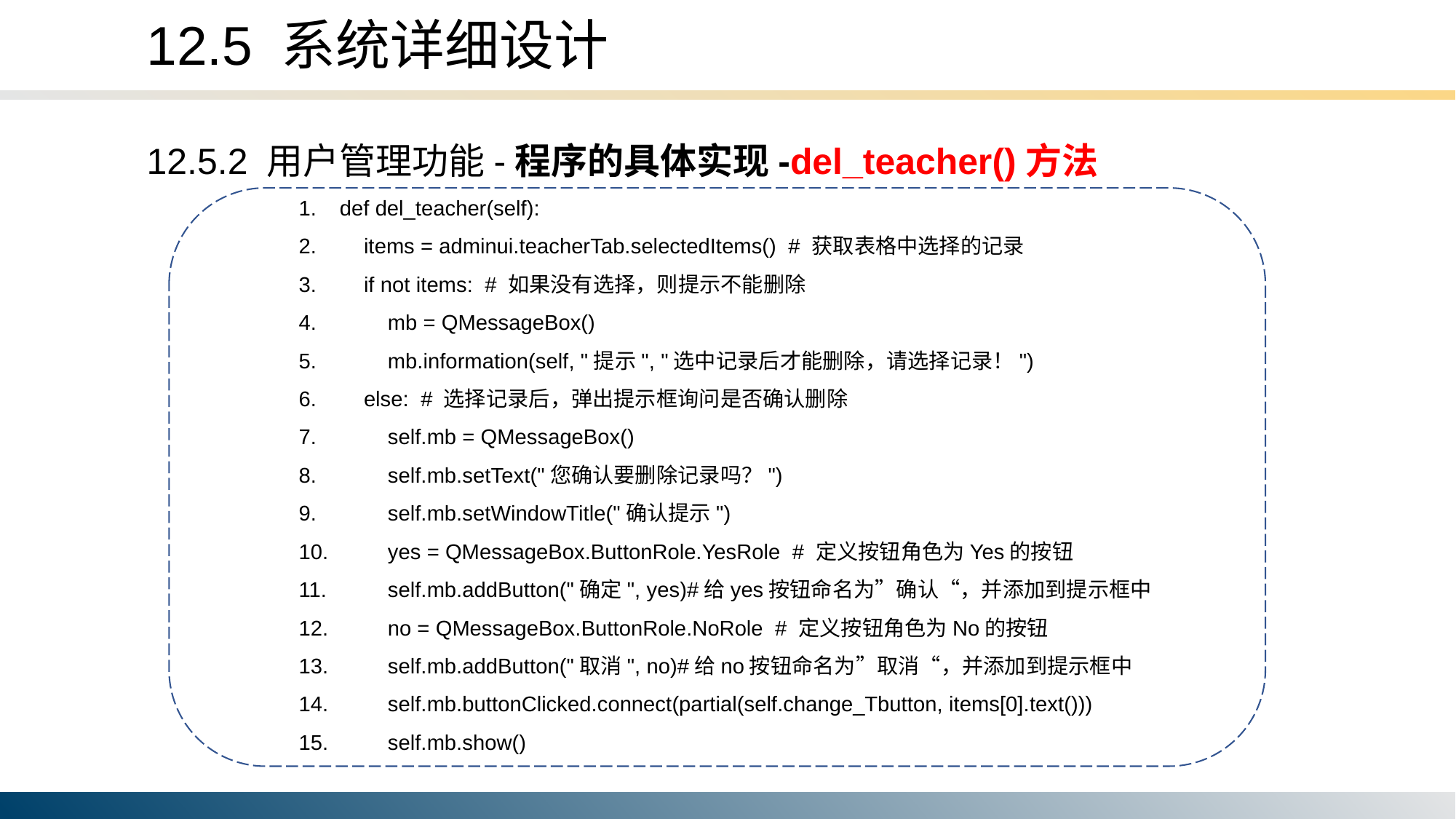

12.5 系统详细设计
12.5.2 用户管理功能-程序的具体实现-del_teacher()方法
def del_teacher(self):
    items = adminui.teacherTab.selectedItems()  # 获取表格中选择的记录
    if not items:  # 如果没有选择，则提示不能删除
        mb = QMessageBox()
        mb.information(self, "提示", "选中记录后才能删除，请选择记录！")
    else:  # 选择记录后，弹出提示框询问是否确认删除
        self.mb = QMessageBox()
        self.mb.setText("您确认要删除记录吗？")
        self.mb.setWindowTitle("确认提示")
        yes = QMessageBox.ButtonRole.YesRole  # 定义按钮角色为Yes的按钮
        self.mb.addButton("确定", yes)#给yes按钮命名为”确认“，并添加到提示框中
        no = QMessageBox.ButtonRole.NoRole  # 定义按钮角色为No的按钮
        self.mb.addButton("取消", no)#给no按钮命名为”取消“，并添加到提示框中
        self.mb.buttonClicked.connect(partial(self.change_Tbutton, items[0].text()))
        self.mb.show()